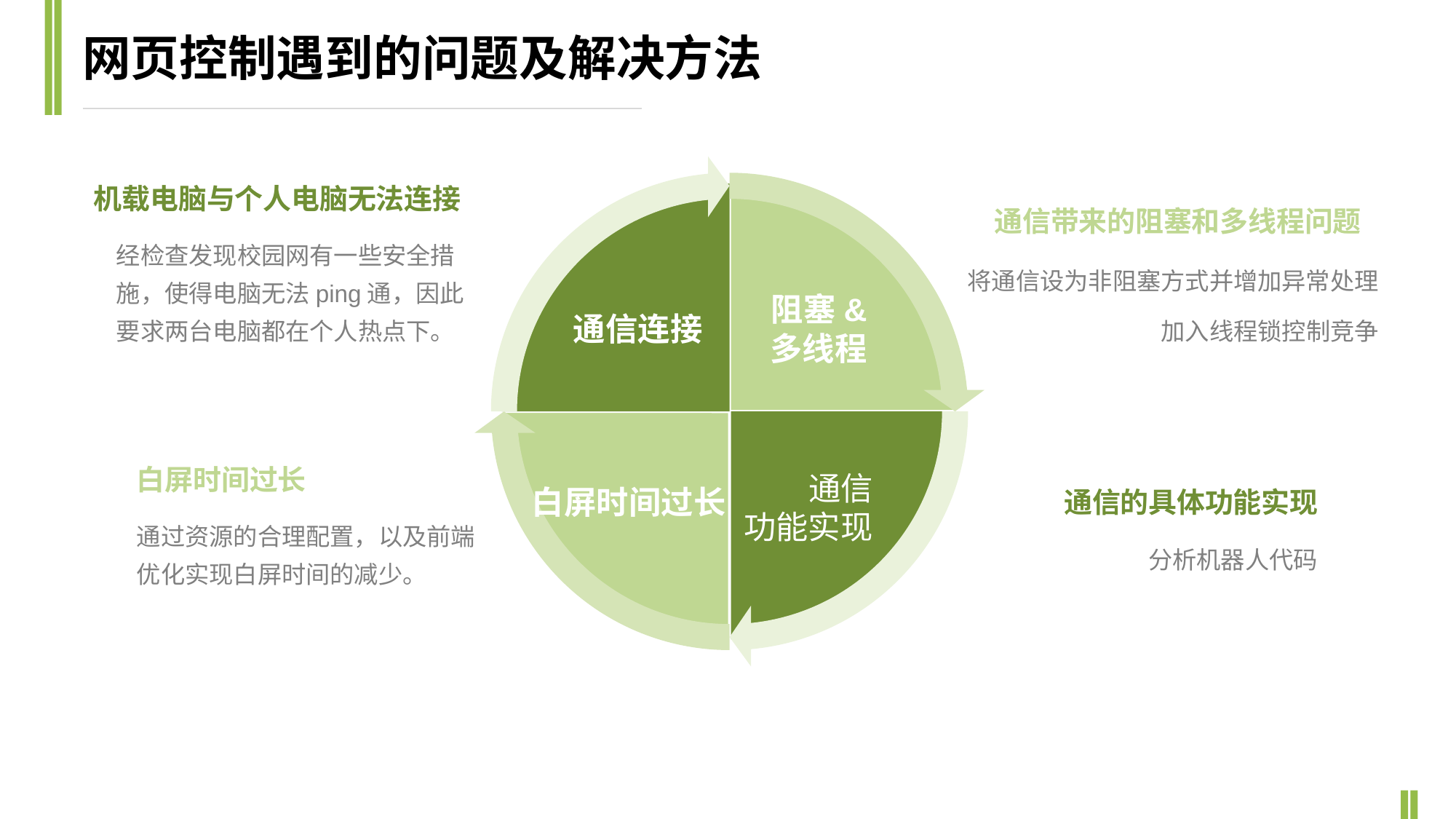

网页控制遇到的问题及解决方法

机载电脑与个人电脑无法连接

通信带来的阻塞和多线程问题
经检查发现校园网有一些安全措施，使得电脑无法ping通，因此要求两台电脑都在个人热点下。
将通信设为非阻塞方式并增加异常处理
加入线程锁控制竞争
阻塞&
多线程
通信连接
白屏时间过长
通信
功能实现
白屏时间过长
通信的具体功能实现
通过资源的合理配置，以及前端优化实现白屏时间的减少。
分析机器人代码